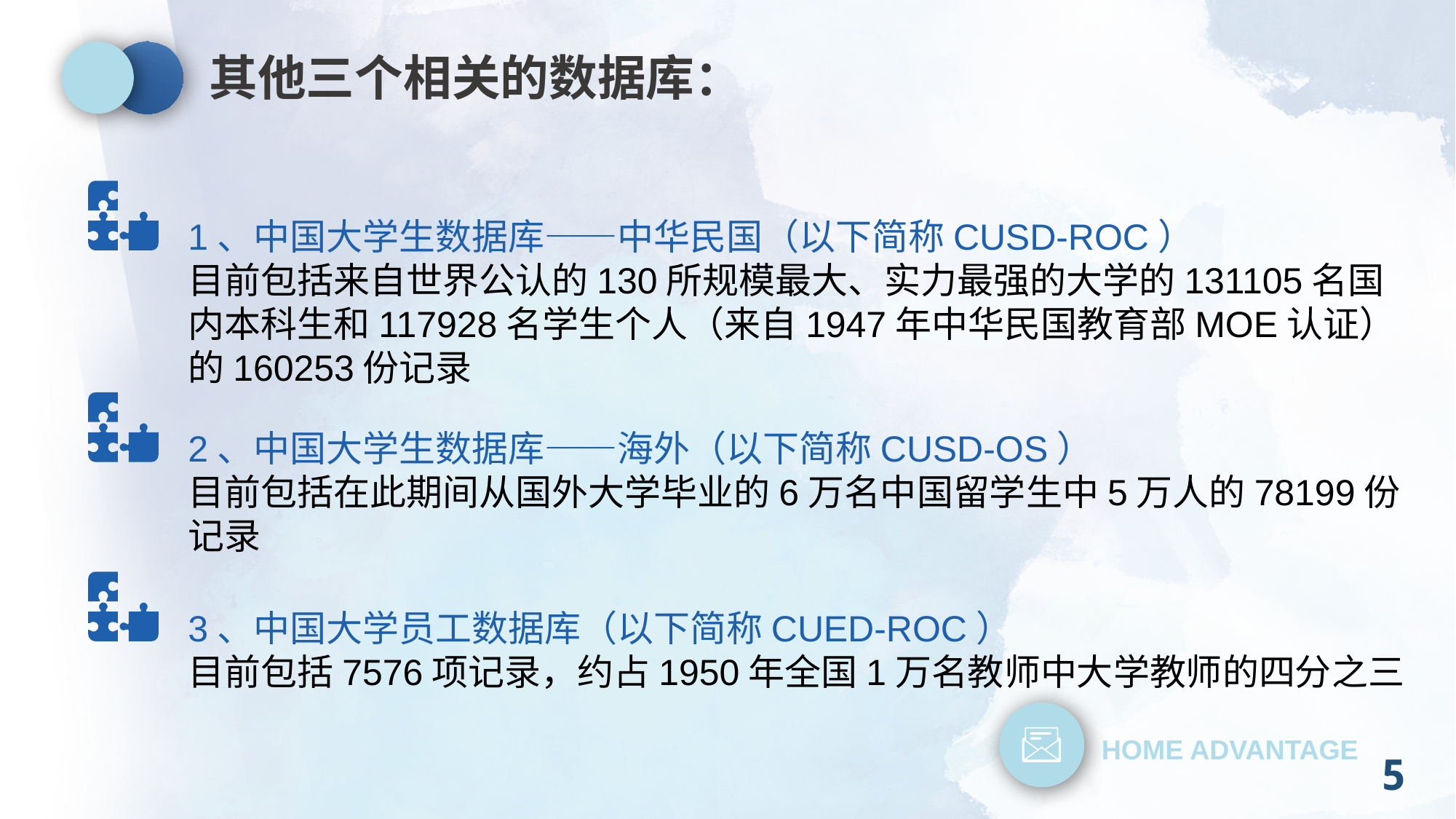

其他三个相关的数据库：

1、中国大学生数据库——中华民国（以下简称CUSD-ROC）
目前包括来自世界公认的130所规模最大、实力最强的大学的131105名国内本科生和117928名学生个人（来自1947年中华民国教育部MOE认证）的160253份记录

2、中国大学生数据库——海外（以下简称CUSD-OS）
目前包括在此期间从国外大学毕业的6万名中国留学生中5万人的78199份记录

3、中国大学员工数据库（以下简称CUED-ROC）
目前包括7576项记录，约占1950年全国1万名教师中大学教师的四分之三

HOME ADVANTAGE
5